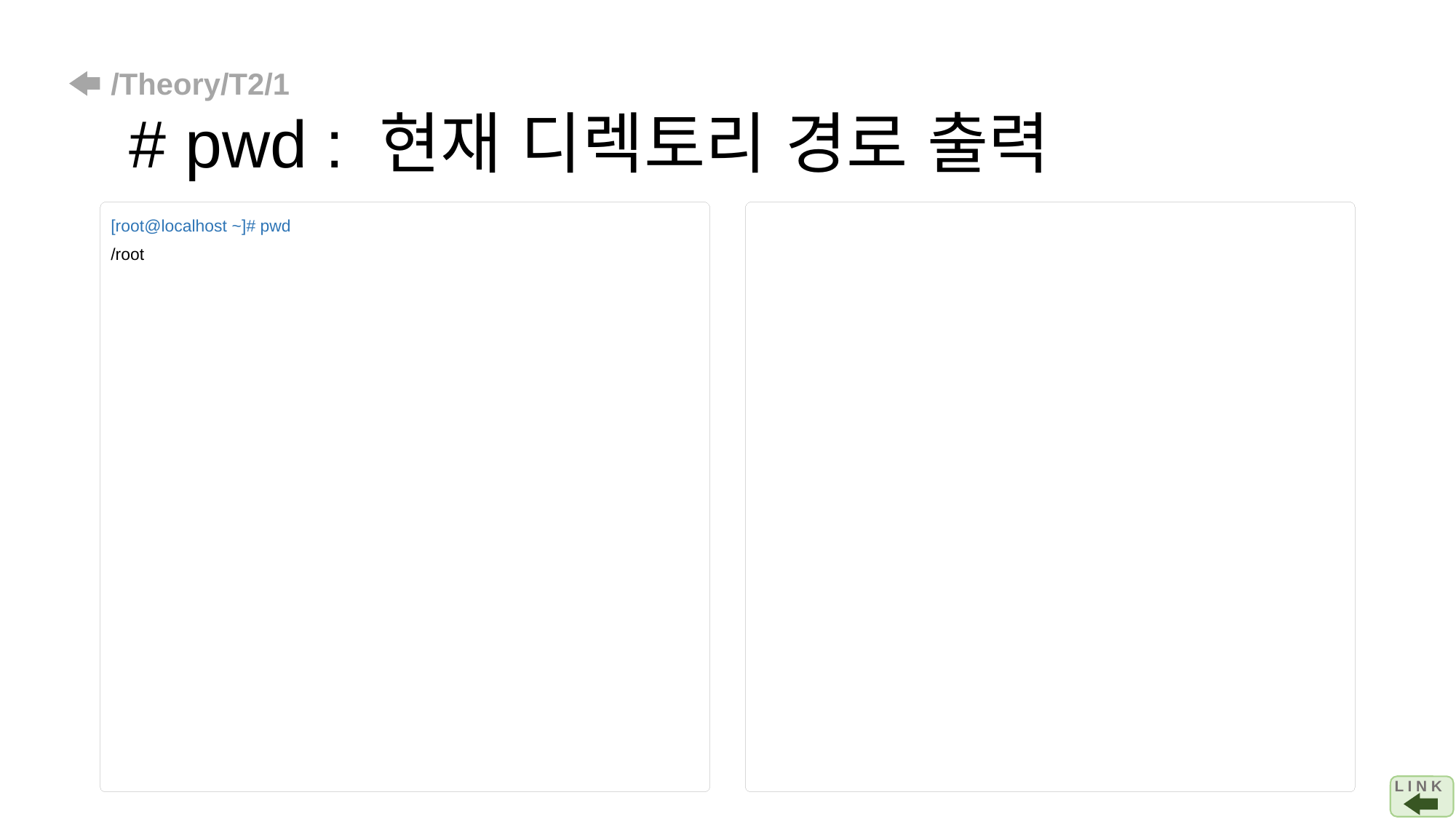

# /Theory/T2/1 # pwd : 현재 디렉토리 경로 출력

[root@localhost ~]# pwd
/root

L I N K